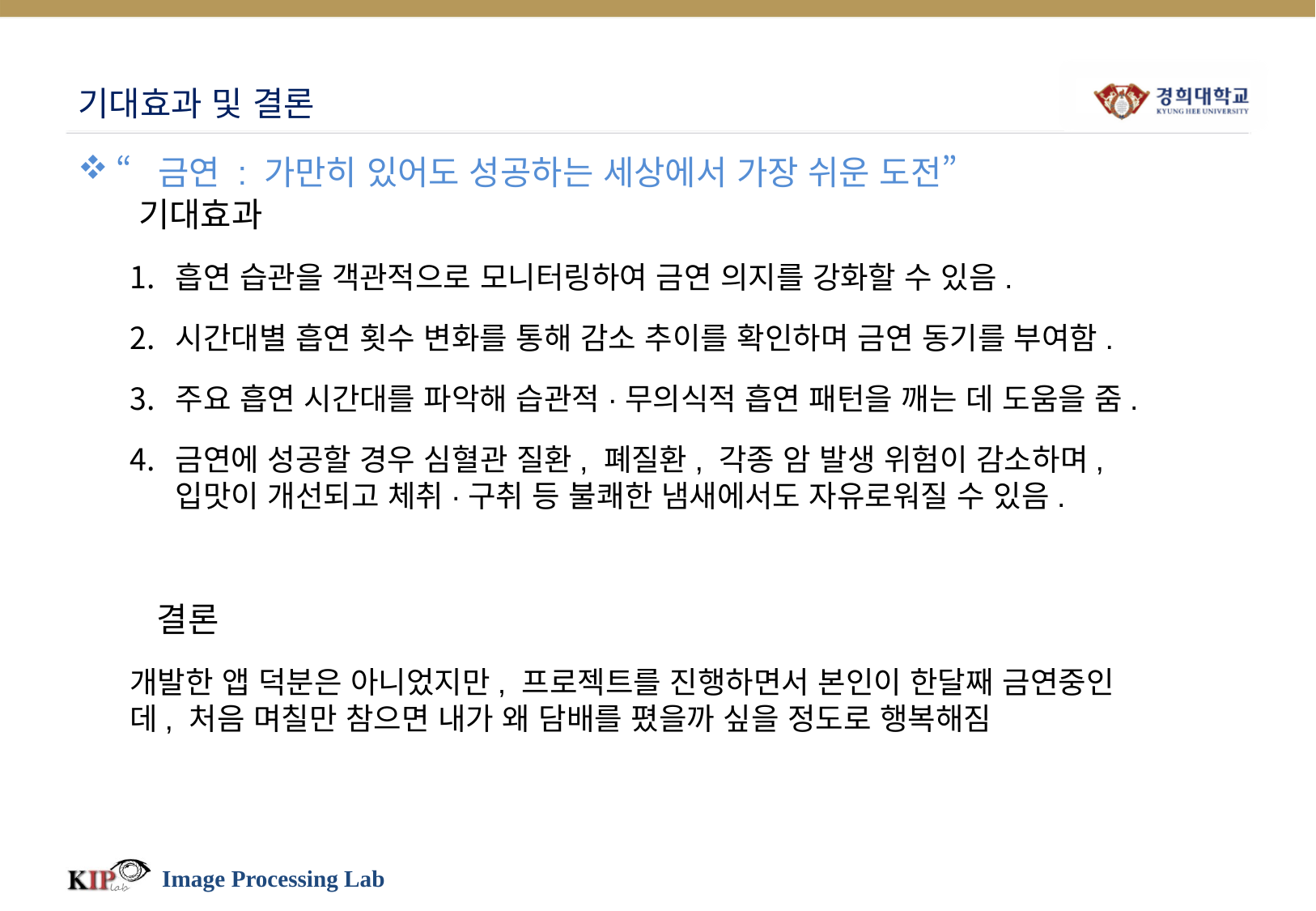

# 기대효과 및 결론
“금연 : 가만히 있어도 성공하는 세상에서 가장 쉬운 도전”
기대효과
흡연 습관을 객관적으로 모니터링하여 금연 의지를 강화할 수 있음.
시간대별 흡연 횟수 변화를 통해 감소 추이를 확인하며 금연 동기를 부여함.
주요 흡연 시간대를 파악해 습관적·무의식적 흡연 패턴을 깨는 데 도움을 줌.
금연에 성공할 경우 심혈관 질환, 폐질환, 각종 암 발생 위험이 감소하며, 입맛이 개선되고 체취·구취 등 불쾌한 냄새에서도 자유로워질 수 있음.

  결론
개발한 앱 덕분은 아니었지만, 프로젝트를 진행하면서 본인이 한달째 금연중인데, 처음 며칠만 참으면 내가 왜 담배를 폈을까 싶을 정도로 행복해짐
Image Processing Lab